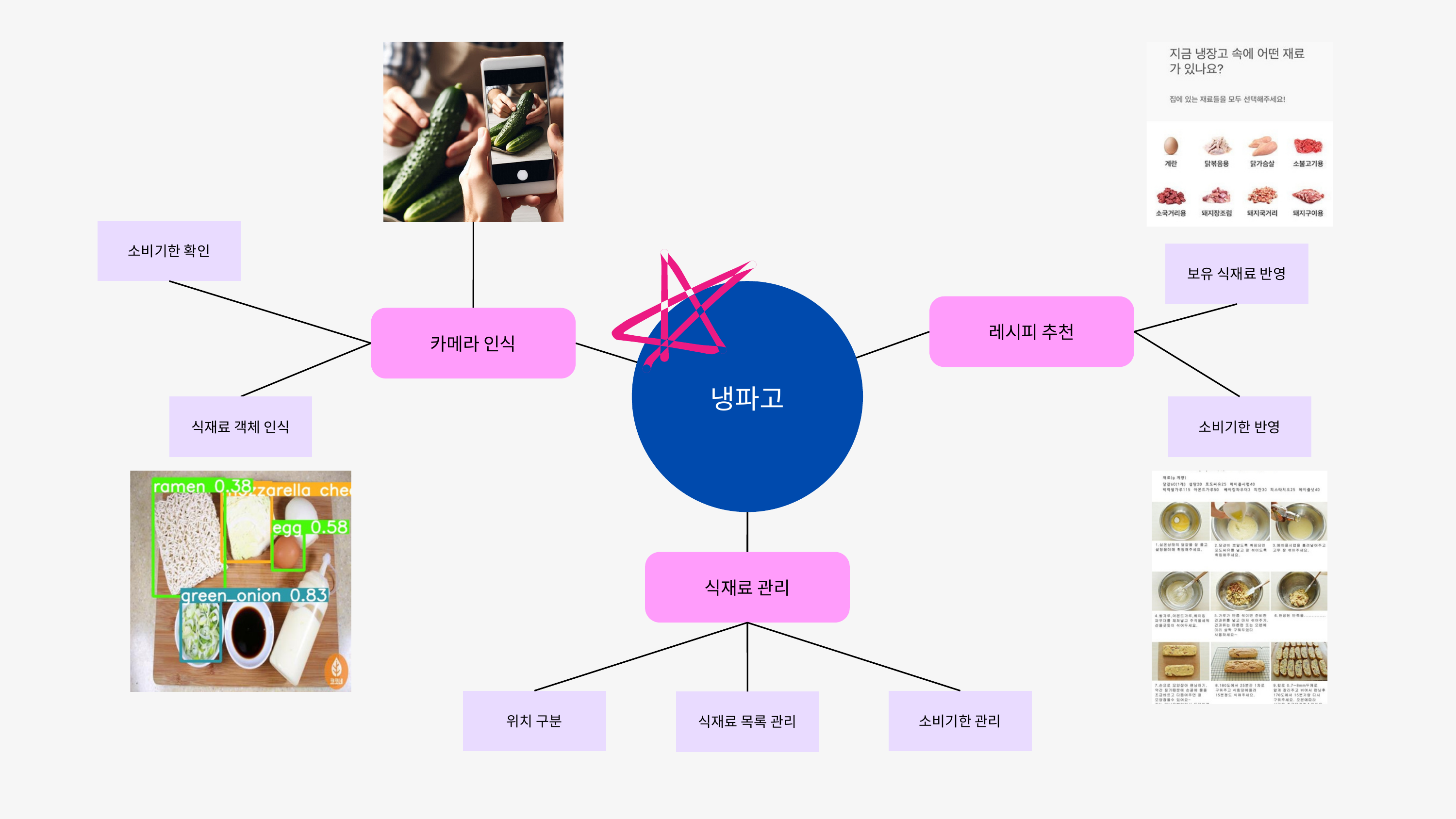

소비기한 확인

보유 식재료 반영

냉파고

레시피 추천

카메라 인식

식재료 객체 인식

소비기한 반영

식재료 관리

위치 구분

소비기한 관리

식재료 목록 관리